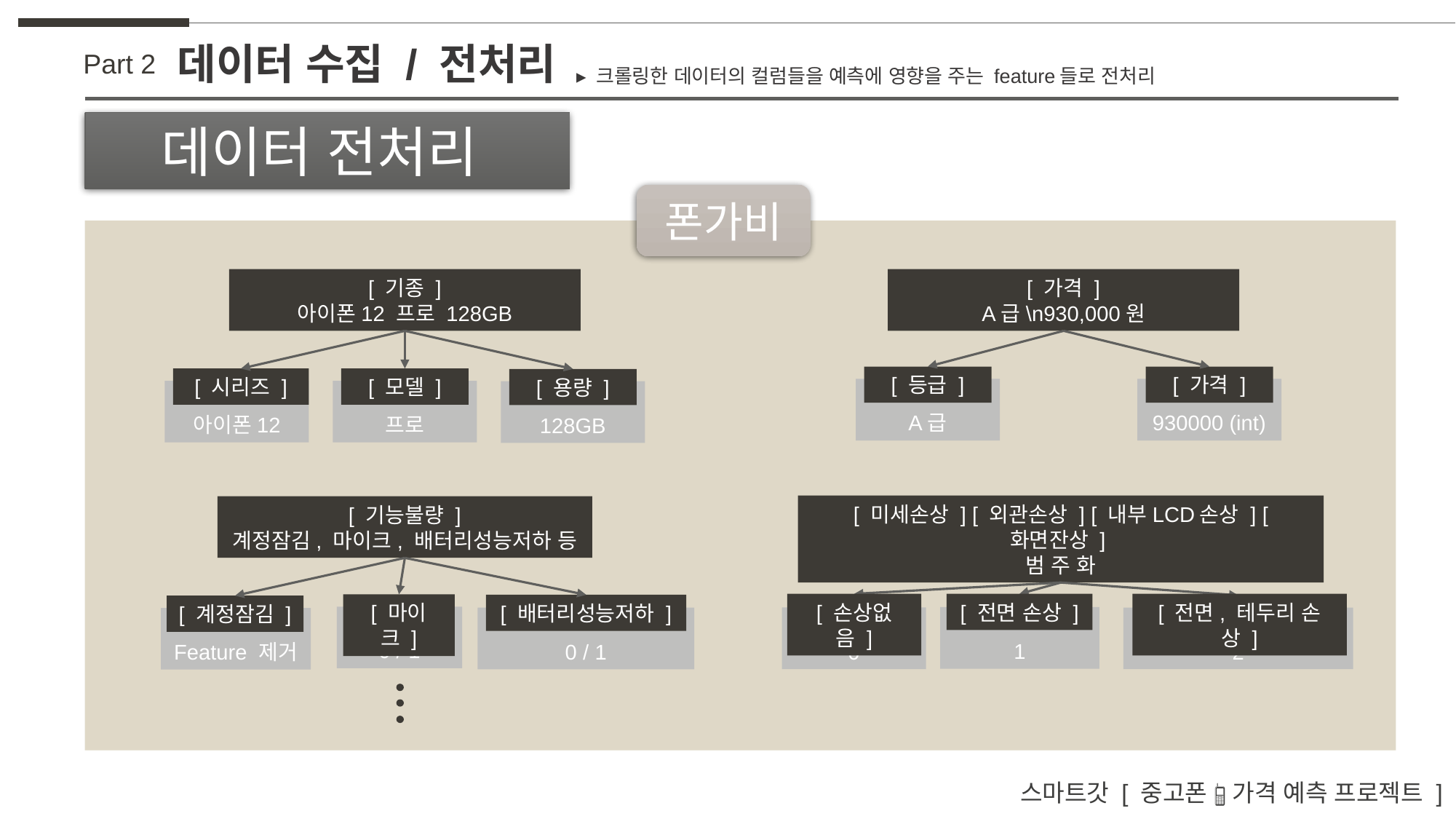

데이터 수집 / 전처리
Part 2
▸ 크롤링한 데이터의 컬럼들을 예측에 영향을 주는 feature들로 전처리
데이터 전처리
폰가비

[ 기종 ]
아이폰12 프로 128GB
[ 모델 ]
[ 시리즈 ]
[ 용량 ]

프로

아이폰12

128GB
[ 가격 ]
A급\n930,000원
[ 등급 ]
[ 가격 ]

A급

930000 (int)
[ 미세손상 ] [ 외관손상 ] [ 내부LCD손상 ] [ 화면잔상 ]
범 주 화
[ 기능불량 ]
계정잠김, 마이크, 배터리성능저하 등
[ 손상없음 ]
[ 전면 손상 ]
[ 전면, 테두리 손상 ]
[ 마이크 ]
[ 배터리성능저하 ]
[ 계정잠김 ]

0 / 1

1

0

2

0 / 1

Feature 제거

스마트갓 [ 중고폰 📱 가격 예측 프로젝트 ]